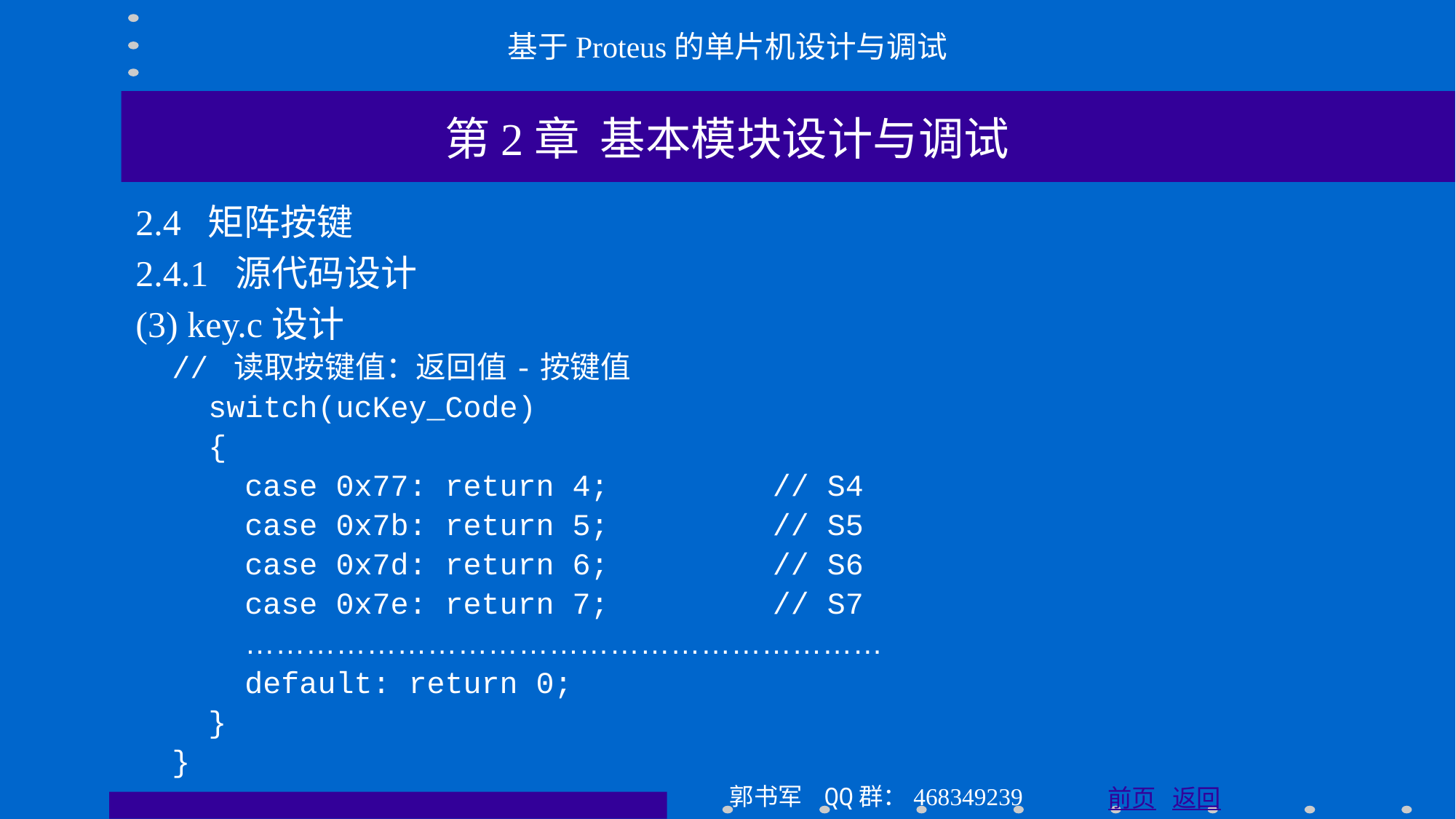

基于Proteus的单片机设计与调试
第2章  基本模块设计与调试
2.4  矩阵按键
2.4.1  源代码设计
(3) key.c设计
  // 读取按键值：返回值-按键值
    switch(ucKey_Code)
    {
      case 0x77: return 4;         // S4
      case 0x7b: return 5;         // S5
      case 0x7d: return 6;         // S6
      case 0x7e: return 7;         // S7
      ………………………………………………………
      default: return 0;
    }
  }

郭书军   QQ群：468349239
前页   返回